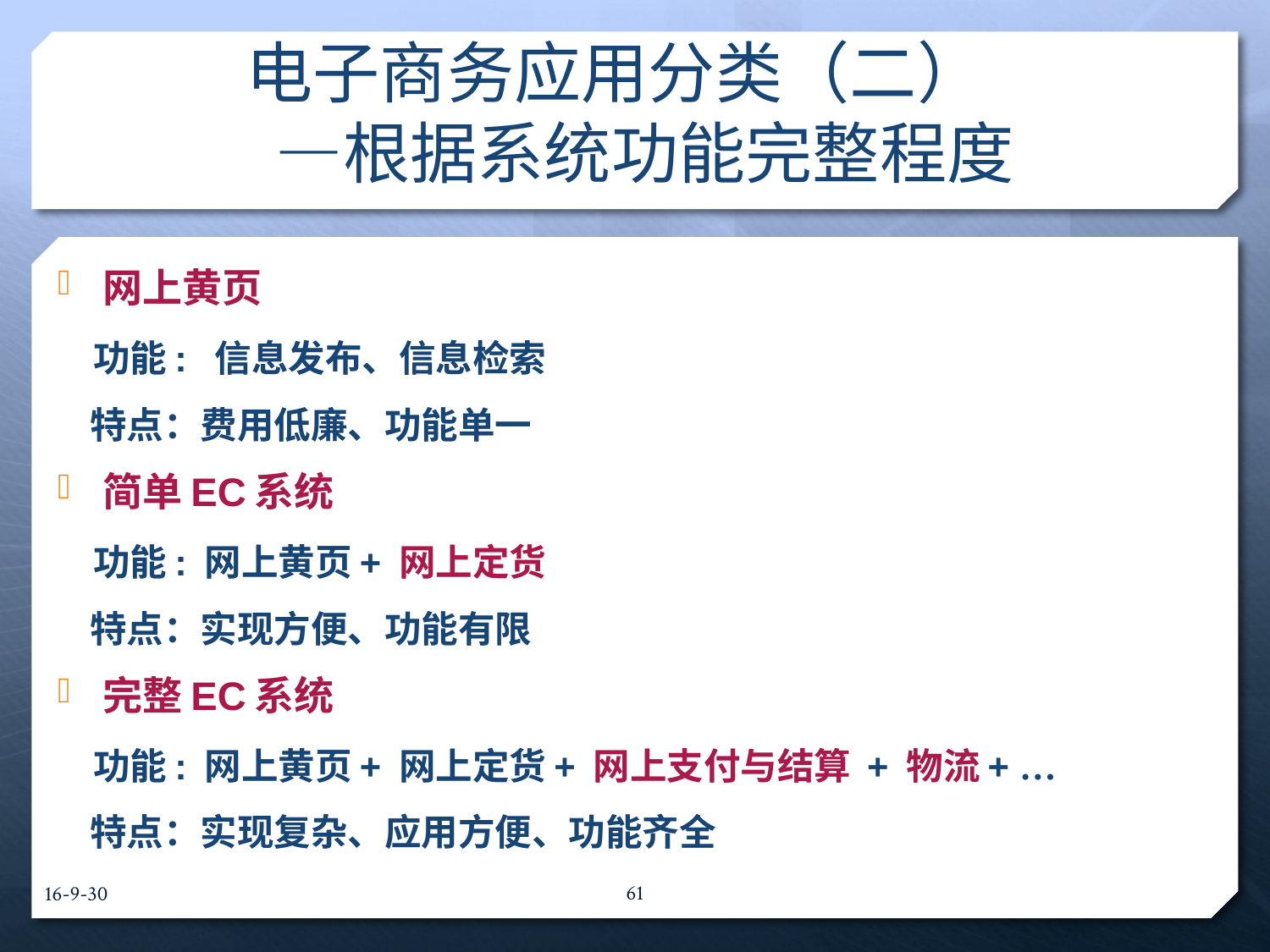

# 电子商务应用分类（二） —根据系统功能完整程度
网上黄页
   功能:  信息发布、信息检索
   特点：费用低廉、功能单一
简单EC系统
   功能: 网上黄页+ 网上定货
   特点：实现方便、功能有限
完整EC系统
   功能: 网上黄页+ 网上定货+ 网上支付与结算 + 物流+ …
   特点：实现复杂、应用方便、功能齐全
16-9-30
61